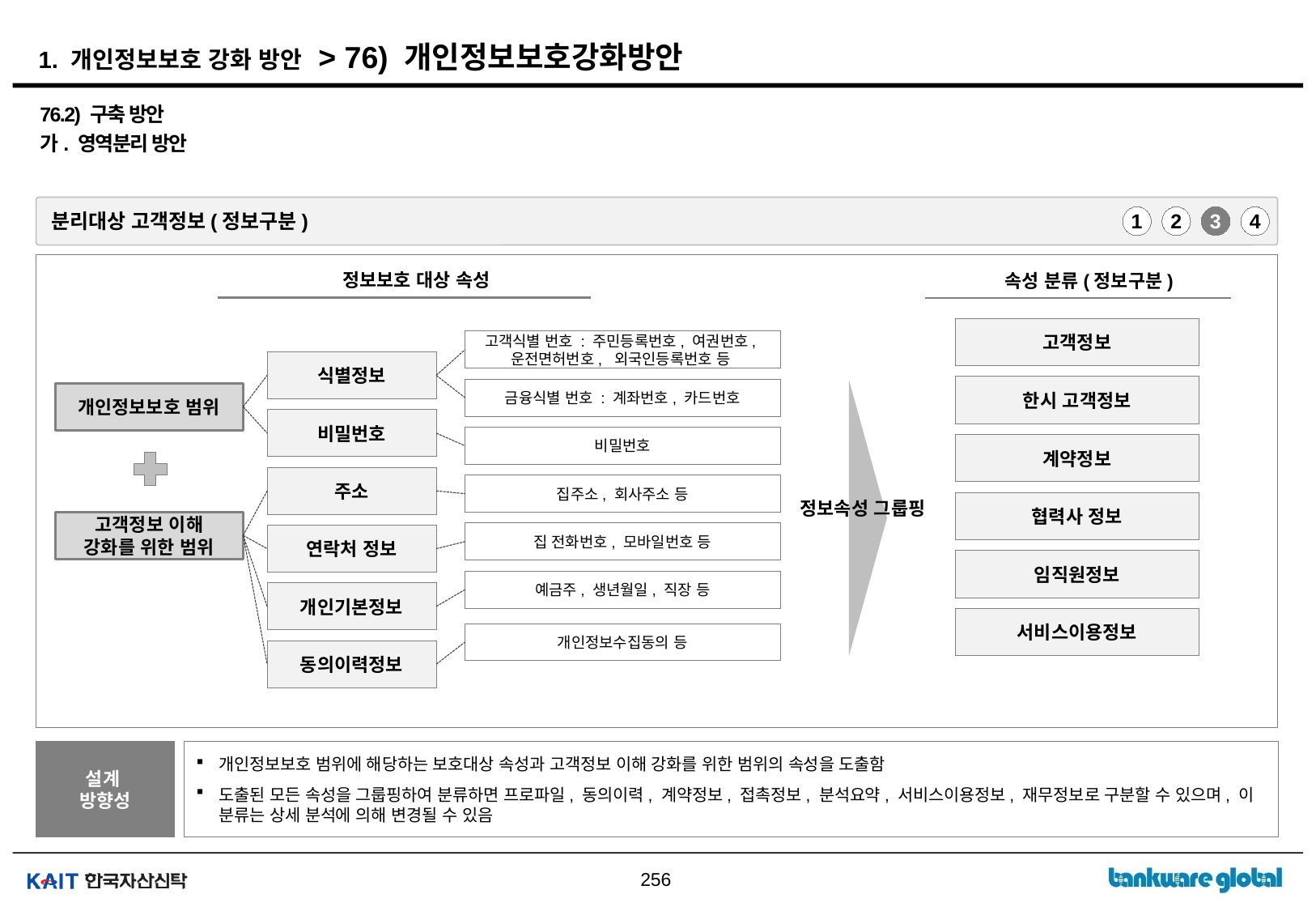

# 1. 개인정보보호 강화 방안 > 76) 개인정보보호강화방안
76.2) 구축 방안
가. 영역분리 방안

분리대상 고객정보(정보구분)
1
2
3
4

정보보호 대상 속성
속성 분류(정보구분)
고객정보
고객식별 번호 : 주민등록번호, 여권번호,
운전면허번호,  외국인등록번호 등
식별정보
한시 고객정보
금융식별 번호 : 계좌번호, 카드번호
개인정보보호 범위
비밀번호
비밀번호
계약정보

주소
집주소, 회사주소 등
정보속성 그룹핑
협력사 정보

고객정보 이해 강화를 위한 범위
집 전화번호, 모바일번호 등
연락처 정보
임직원정보
예금주, 생년월일, 직장 등
개인기본정보
서비스이용정보
개인정보수집동의 등
동의이력정보
설계
방향성
개인정보보호 범위에 해당하는 보호대상 속성과 고객정보 이해 강화를 위한 범위의 속성을 도출함
도출된 모든 속성을 그룹핑하여 분류하면 프로파일, 동의이력, 계약정보, 접촉정보, 분석요약, 서비스이용정보, 재무정보로 구분할 수 있으며, 이 분류는 상세 분석에 의해 변경될 수 있음